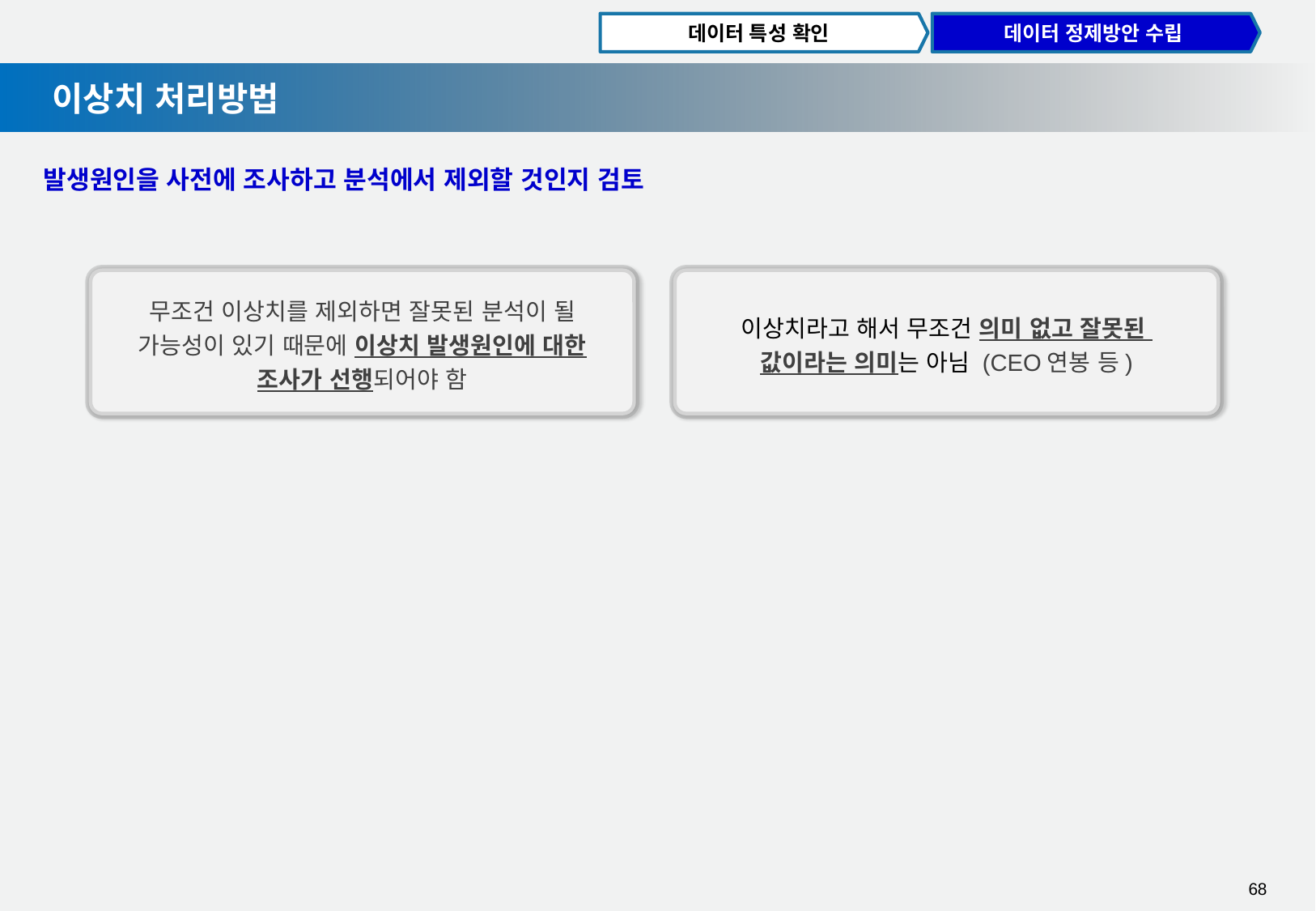

데이터 특성 확인
데이터 정제방안 수립

이상치 처리방법
발생원인을 사전에 조사하고 분석에서 제외할 것인지 검토
무조건 이상치를 제외하면 잘못된 분석이 될
가능성이 있기 때문에 이상치 발생원인에 대한
조사가 선행되어야 함
이상치라고 해서 무조건 의미 없고 잘못된
값이라는 의미는 아님 (CEO연봉 등)
68